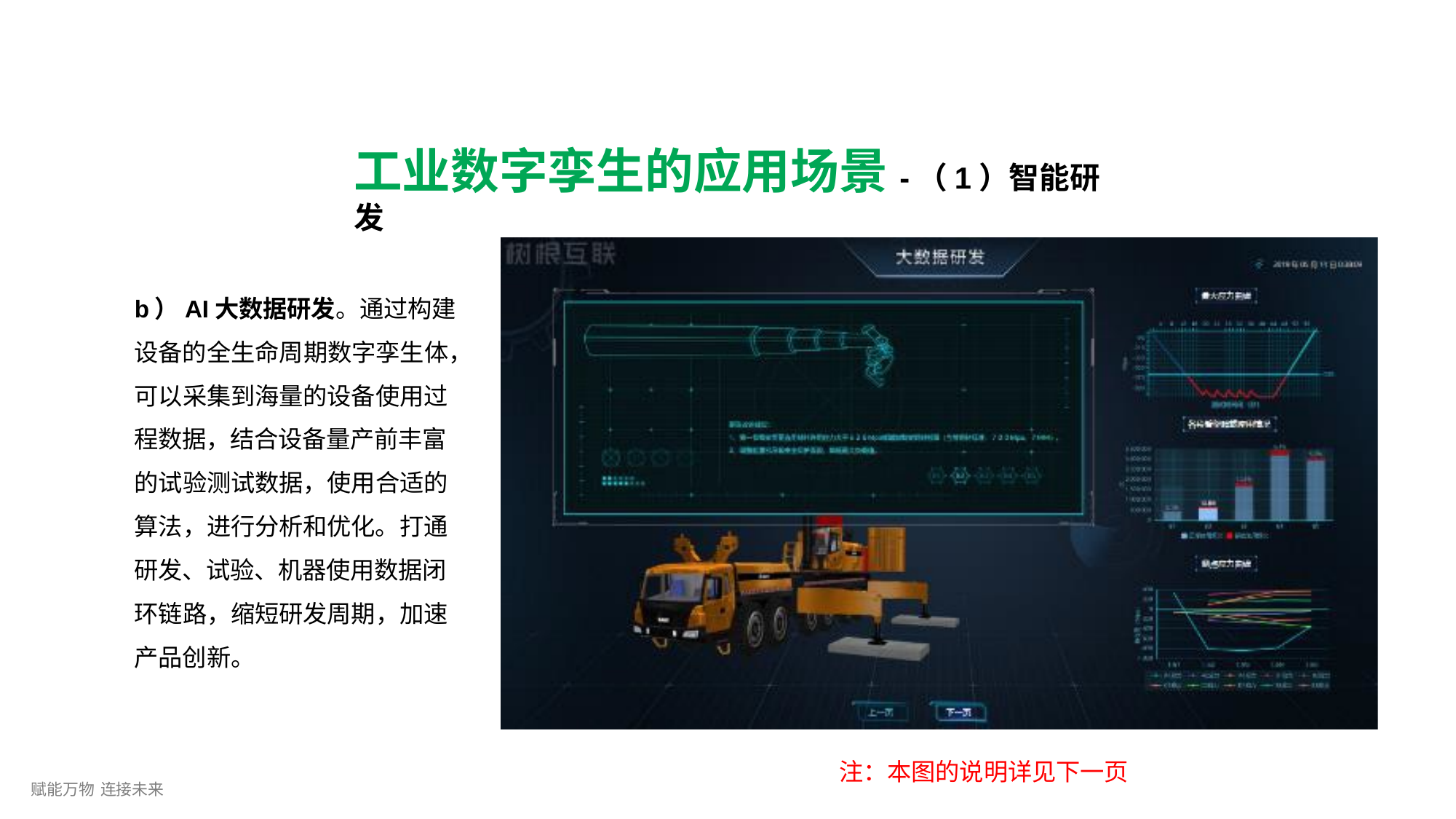

# 工业数字孪生的应用场景-（1）智能研发

b）AI大数据研发。通过构建 设备的全生命周期数字孪生体， 可以采集到海量的设备使用过 程数据，结合设备量产前丰富 的试验测试数据，使用合适的 算法，进行分析和优化。打通 研发、试验、机器使用数据闭 环链路，缩短研发周期，加速 产品创新。

注：本图的说明详见下一页
赋能万物 连接未来